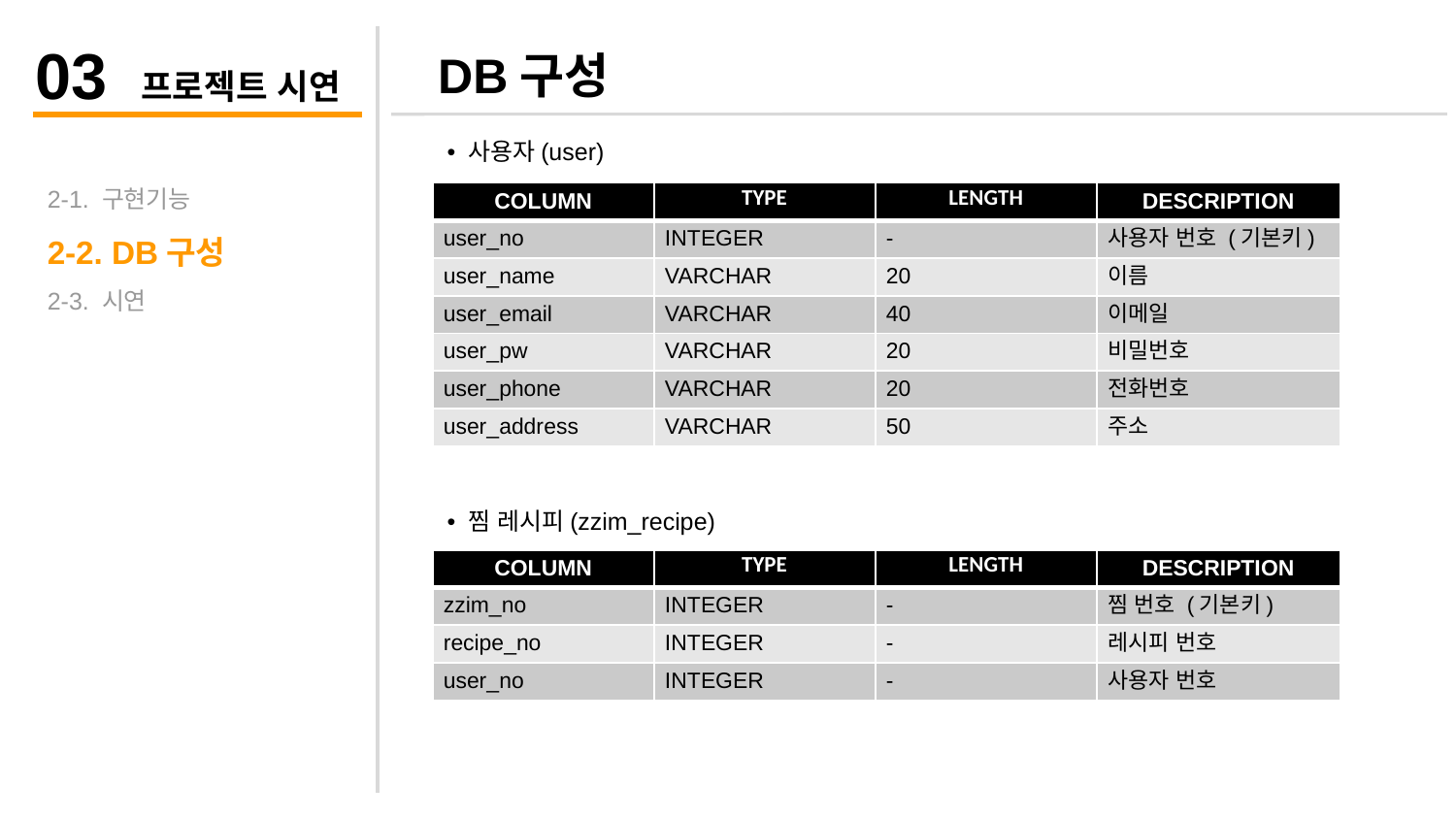

03 프로젝트 시연
DB구성
• 사용자(user)
2-1. 구현기능
2-2. DB구성
2-3. 시연
| COLUMN | TYPE | LENGTH | DESCRIPTION |
| --- | --- | --- | --- |
| user\_no | INTEGER | - | 사용자 번호 (기본키) |
| user\_name | VARCHAR | 20 | 이름 |
| user\_email | VARCHAR | 40 | 이메일 |
| user\_pw | VARCHAR | 20 | 비밀번호 |
| user\_phone | VARCHAR | 20 | 전화번호 |
| user\_address | VARCHAR | 50 | 주소 |
• 찜 레시피(zzim_recipe)
| COLUMN | TYPE | LENGTH | DESCRIPTION |
| --- | --- | --- | --- |
| zzim\_no | INTEGER | - | 찜 번호 (기본키) |
| recipe\_no | INTEGER | - | 레시피 번호 |
| user\_no | INTEGER | - | 사용자 번호 |